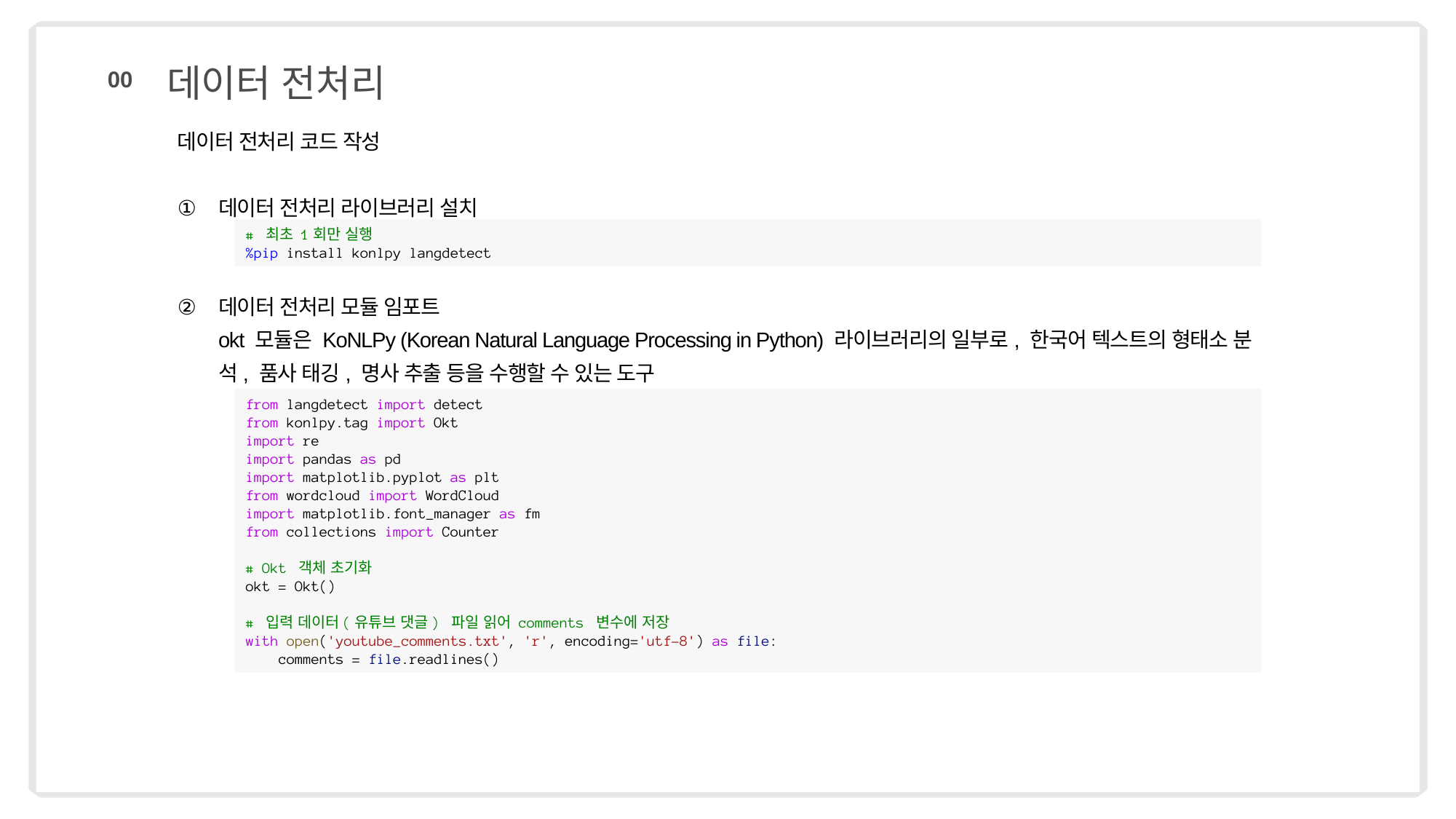

데이터 전처리
00
데이터 전처리 코드 작성

데이터 전처리 라이브러리 설치

데이터 전처리 모듈 임포트
okt 모듈은 KoNLPy (Korean Natural Language Processing in Python) 라이브러리의 일부로, 한국어 텍스트의 형태소 분석, 품사 태깅, 명사 추출 등을 수행할 수 있는 도구

# 최초 1회만 실행
%pip install konlpy langdetect
from langdetect import detect
from konlpy.tag import Okt
import re
import pandas as pd
import matplotlib.pyplot as plt
from wordcloud import WordCloud
import matplotlib.font_manager as fm
from collections import Counter

# Okt 객체 초기화
okt = Okt()

# 입력 데이터(유튜브 댓글) 파일 읽어 comments 변수에 저장
with open('youtube_comments.txt', 'r', encoding='utf-8') as file:
    comments = file.readlines()